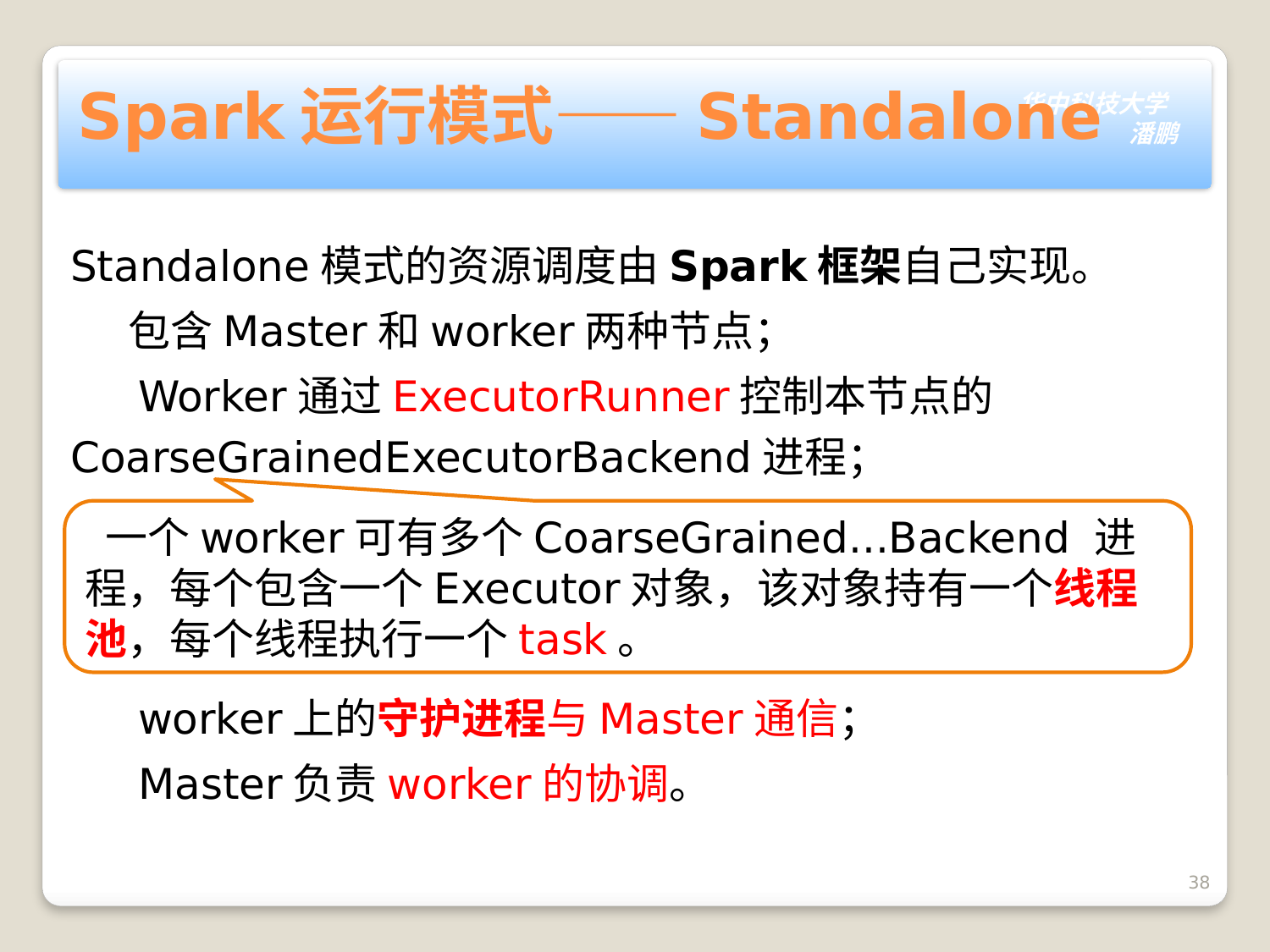

# Spark运行模式——Standalone
Standalone模式的资源调度由Spark框架自己实现。
     包含Master和worker两种节点；
     Worker通过ExecutorRunner控制本节点的CoarseGrainedExecutorBackend进程；

     worker上的守护进程与Master通信；
     Master负责worker的协调。
 一个worker可有多个CoarseGrained...Backend 进程，每个包含一个Executor对象，该对象持有一个线程池，每个线程执行一个task。
38